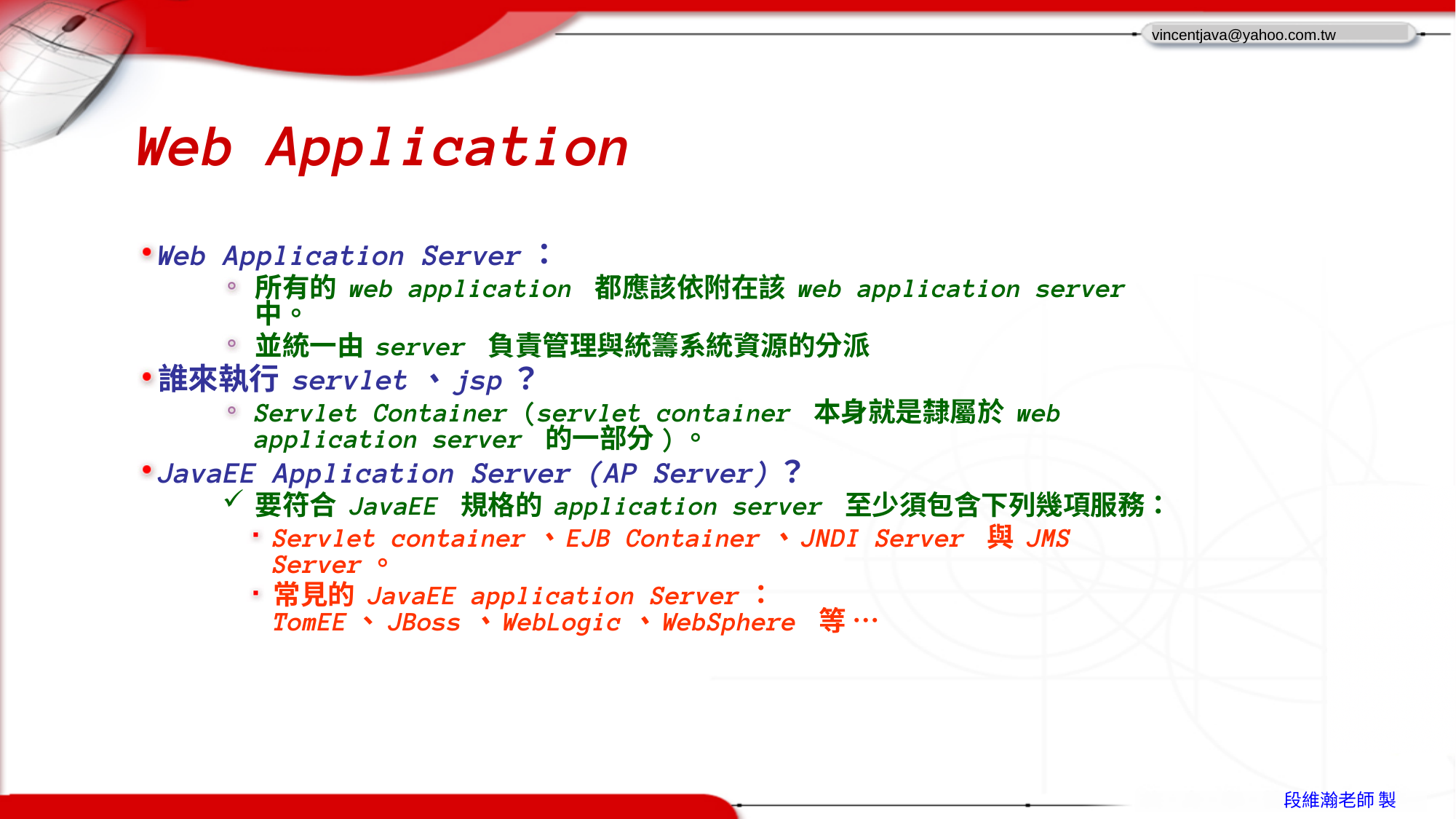

# Web Application
Web Application Server：
所有的 web application 都應該依附在該 web application server 中。
並統一由 server 負責管理與統籌系統資源的分派
誰來執行 servlet、jsp？
Servlet Container (servlet container 本身就是隸屬於 web application server 的一部分)。
JavaEE Application Server (AP Server)？
要符合 JavaEE 規格的 application server 至少須包含下列幾項服務：
Servlet container、EJB Container、JNDI Server 與 JMS Server。
常見的 JavaEE application Server：TomEE、JBoss、WebLogic、WebSphere 等 …